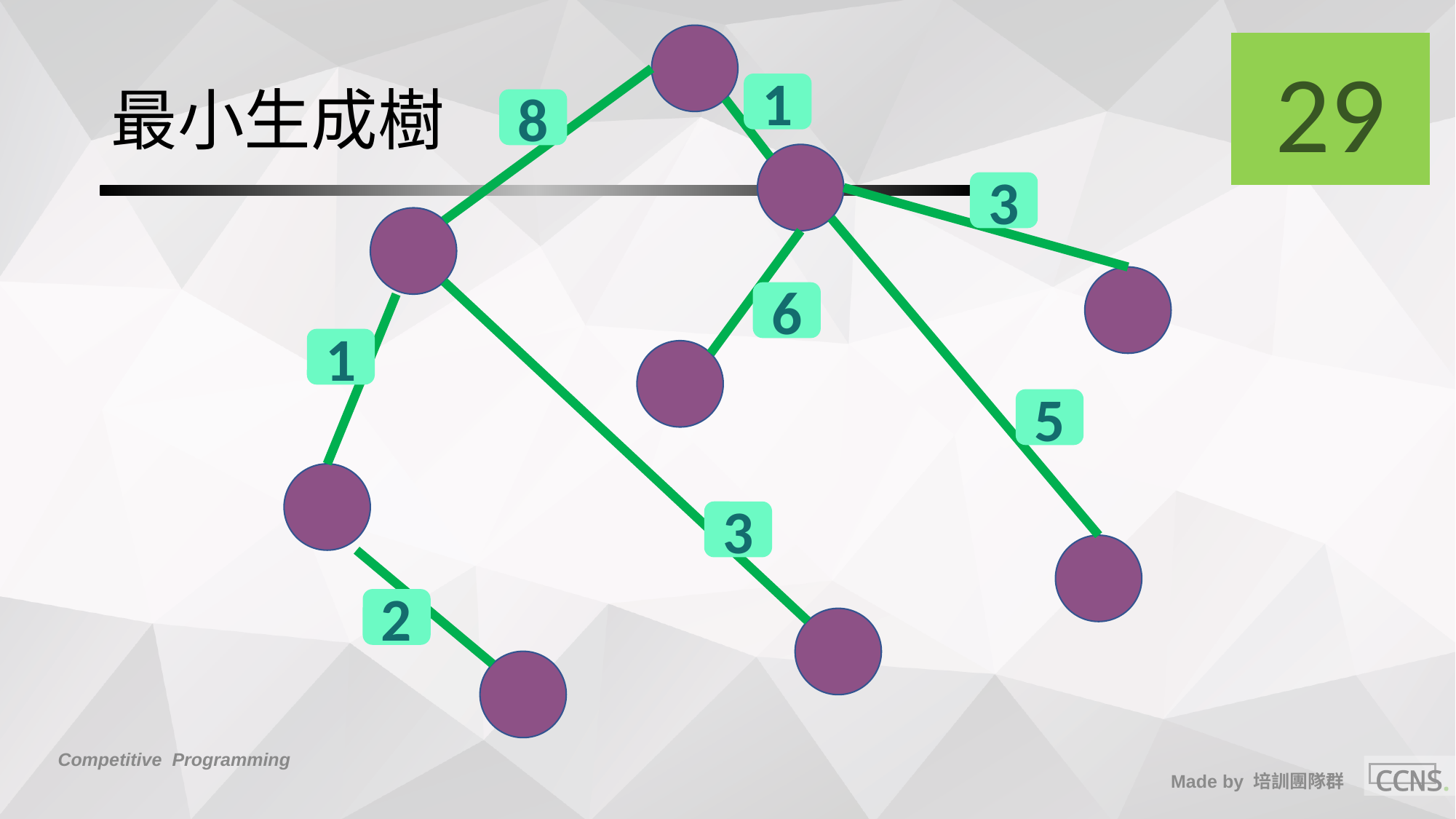

29
# 最小生成樹
1
8

3

6
1

5

3

2